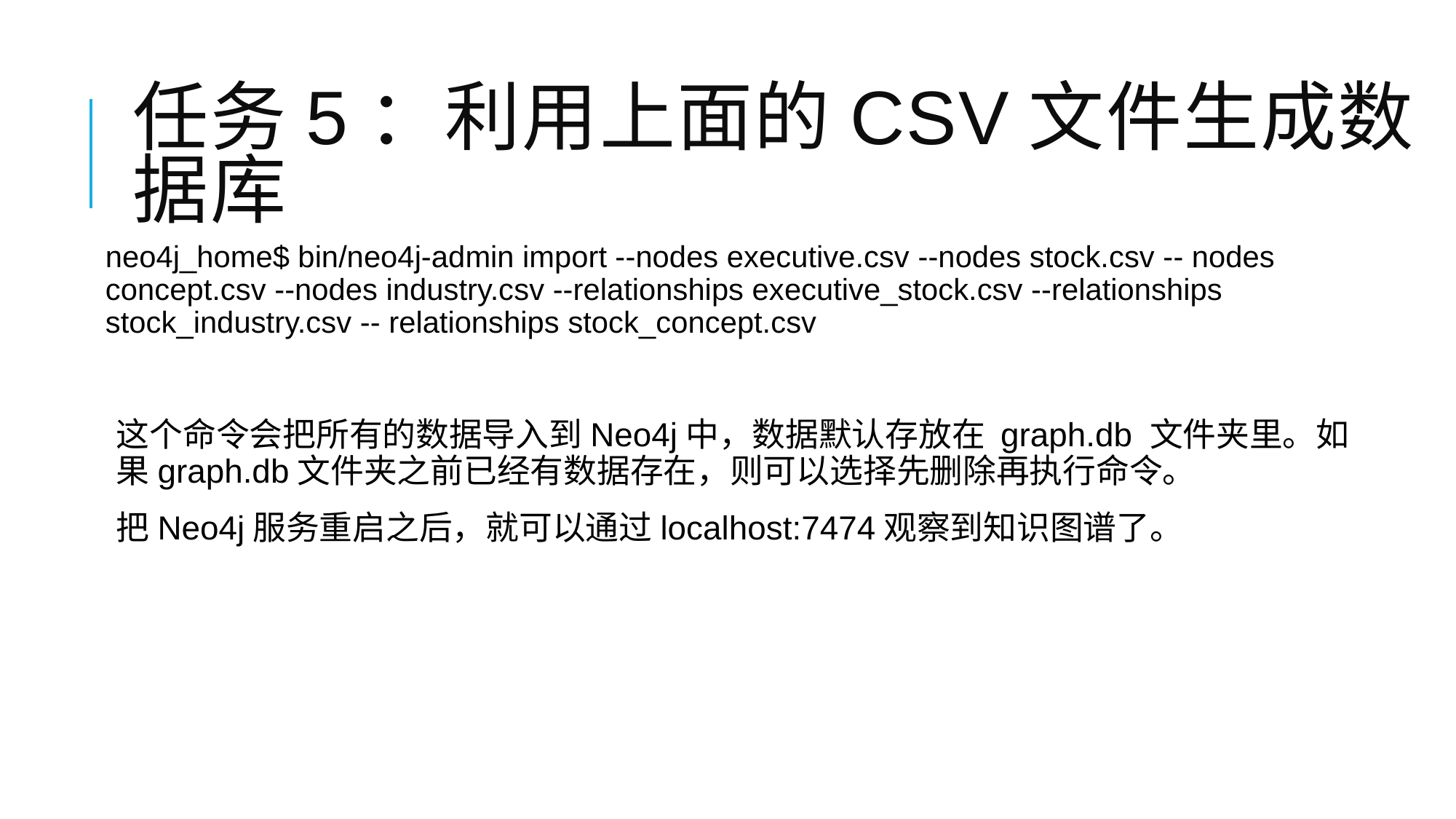

# 任务5：利用上面的csv文件生成数据库
neo4j_home$ bin/neo4j-admin import --nodes executive.csv --nodes stock.csv -- nodes concept.csv --nodes industry.csv --relationships executive_stock.csv --relationships stock_industry.csv -- relationships stock_concept.csv

这个命令会把所有的数据导入到Neo4j中，数据默认存放在 graph.db 文件夹里。如果graph.db文件夹之前已经有数据存在，则可以选择先删除再执行命令。
把Neo4j服务重启之后，就可以通过localhost:7474观察到知识图谱了。